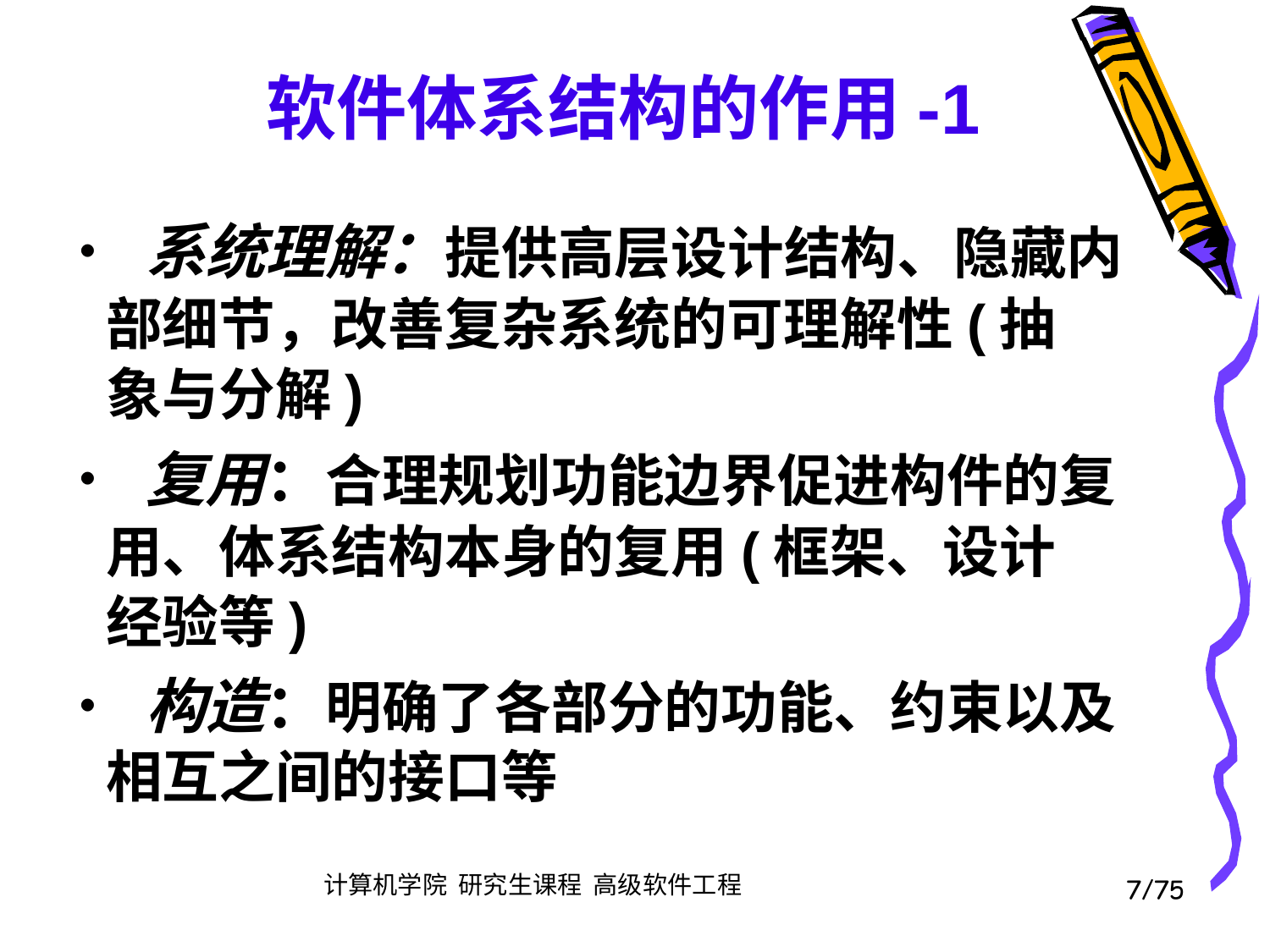

软件体系结构的作用-1

• 系统理解：提供高层设计结构、隐藏内
	部细节，改善复杂系统的可理解性(抽
	象与分解)
• 复用：合理规划功能边界促进构件的复
	用、体系结构本身的复用(框架、设计
	经验等)
• 构造：明确了各部分的功能、约束以及
	相互之间的接口等

7/75
计算机学院  研究生课程  高级软件工程